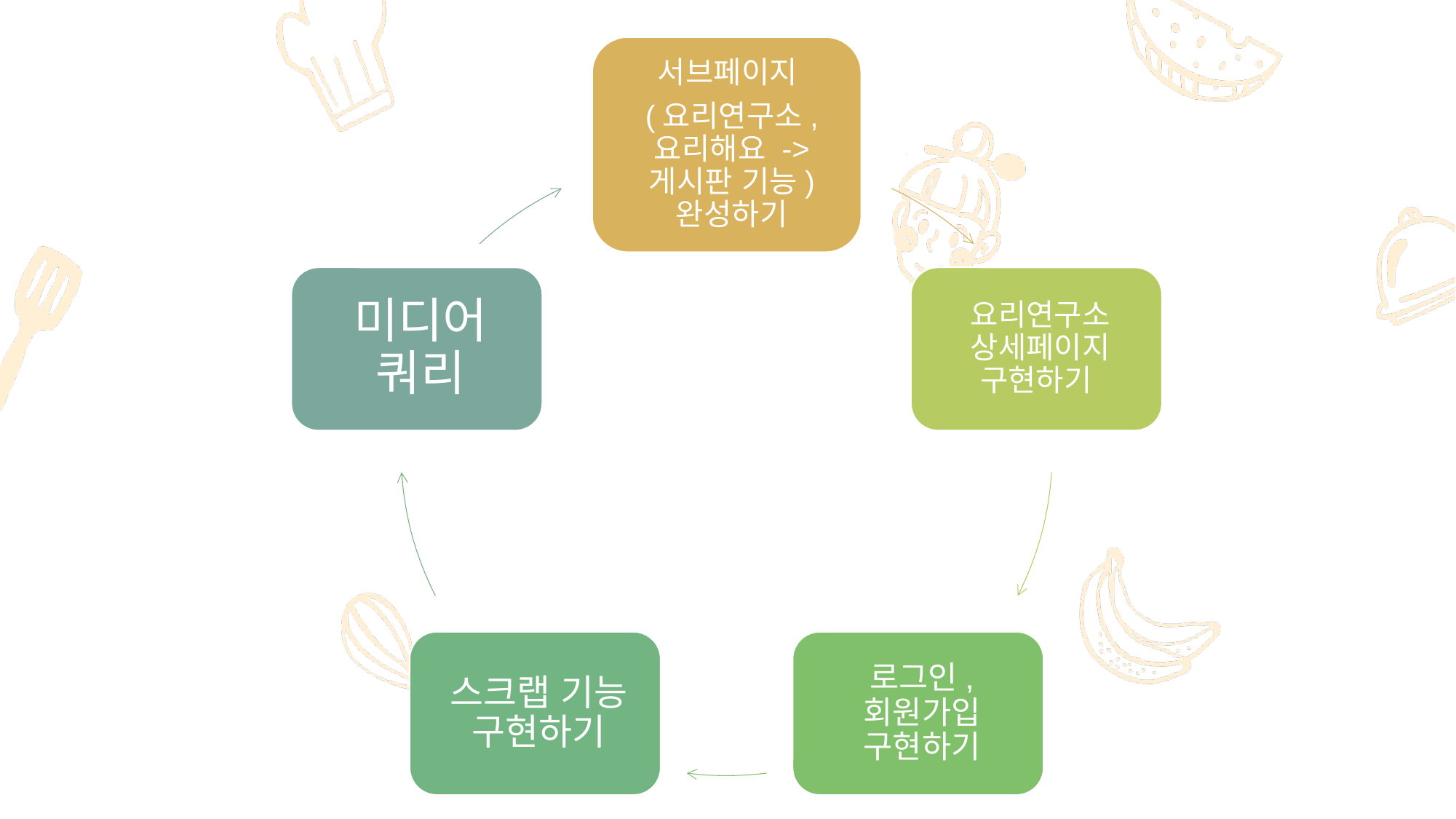

서브페이지
(요리연구소, 요리해요 -> 게시판 기능) 완성하기
요리연구소 상세페이지 구현하기
로그인, 회원가입 구현하기
스크랩 기능 구현하기
미디어 쿼리